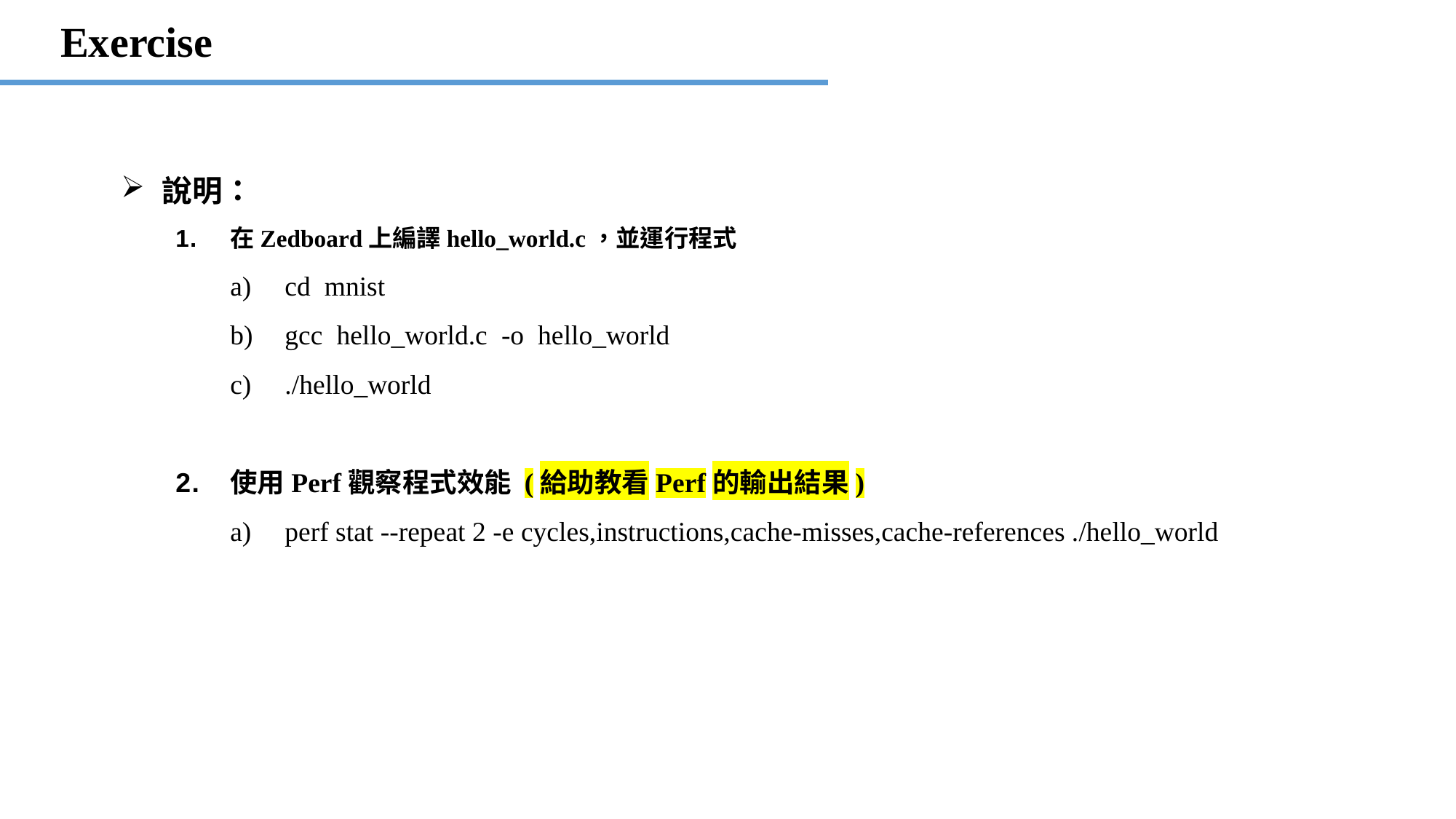

Exercise

說明：
在Zedboard上編譯hello_world.c，並運行程式
cd  mnist
gcc  hello_world.c  -o  hello_world
./hello_world

使用Perf觀察程式效能 (給助教看Perf的輸出結果)
perf stat --repeat 2 -e cycles,instructions,cache-misses,cache-references ./hello_world